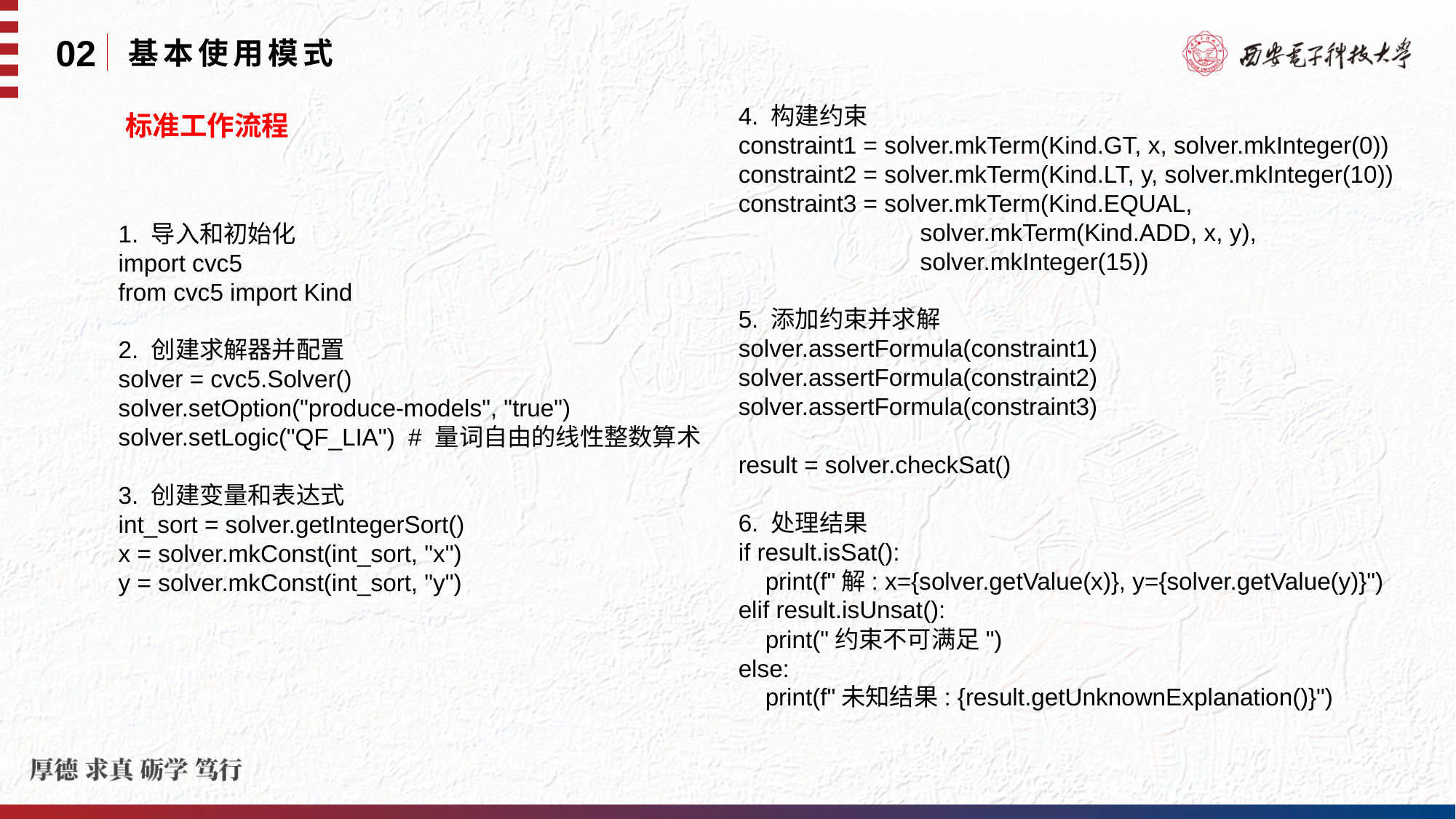

02
基本使用模式
4. 构建约束
constraint1 = solver.mkTerm(Kind.GT, x, solver.mkInteger(0))
constraint2 = solver.mkTerm(Kind.LT, y, solver.mkInteger(10))
constraint3 = solver.mkTerm(Kind.EQUAL,
                           solver.mkTerm(Kind.ADD, x, y),
                           solver.mkInteger(15))

5. 添加约束并求解
solver.assertFormula(constraint1)
solver.assertFormula(constraint2)
solver.assertFormula(constraint3)

result = solver.checkSat()

6. 处理结果
if result.isSat():
    print(f"解: x={solver.getValue(x)}, y={solver.getValue(y)}")
elif result.isUnsat():
    print("约束不可满足")
else:
    print(f"未知结果: {result.getUnknownExplanation()}")
标准工作流程
1. 导入和初始化
import cvc5
from cvc5 import Kind

2. 创建求解器并配置
solver = cvc5.Solver()
solver.setOption("produce-models", "true")
solver.setLogic("QF_LIA")  # 量词自由的线性整数算术

3. 创建变量和表达式
int_sort = solver.getIntegerSort()
x = solver.mkConst(int_sort, "x")
y = solver.mkConst(int_sort, "y")